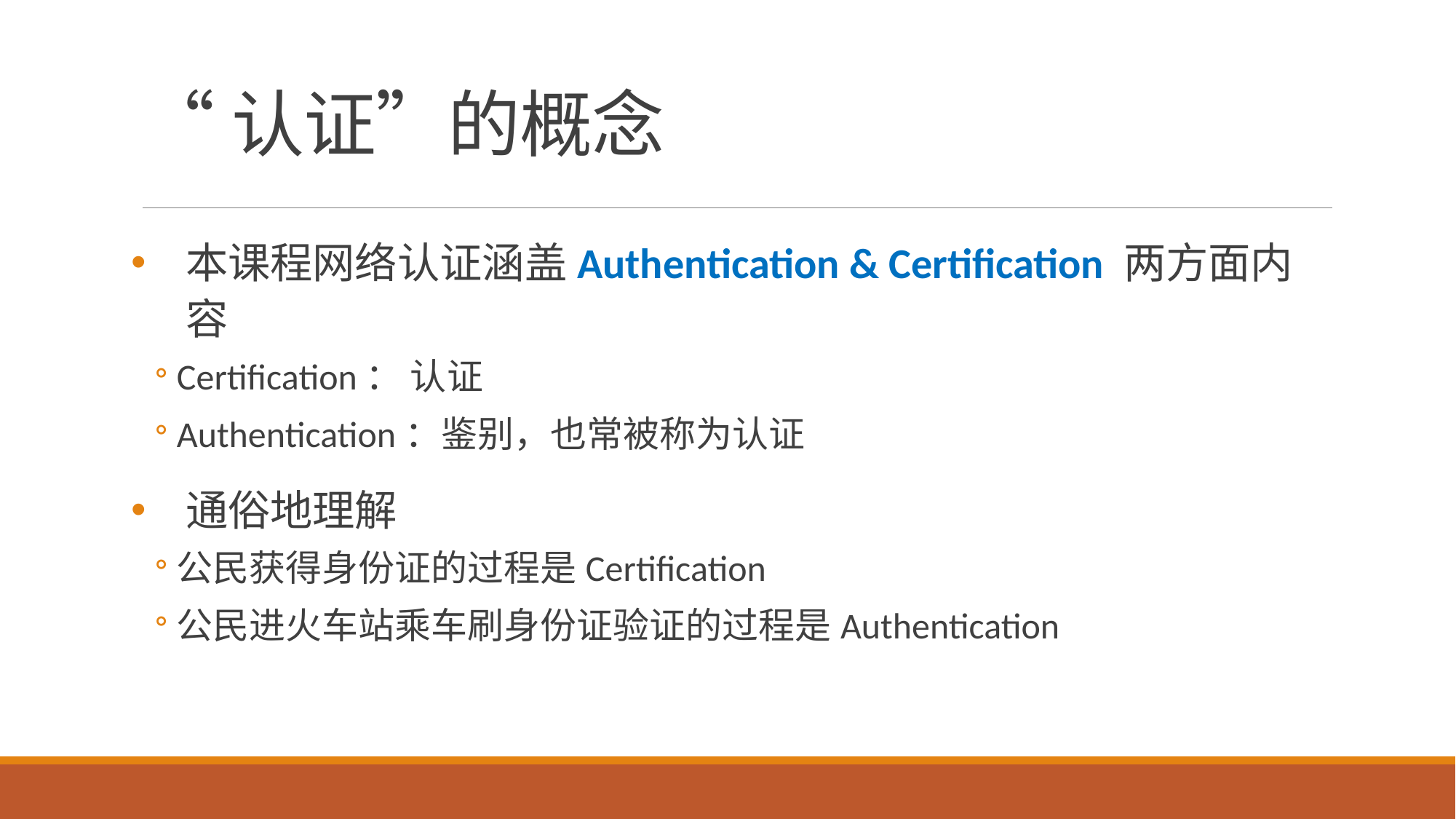

# “认证”的概念
本课程网络认证涵盖Authentication & Certification 两方面内容
Certification： 认证
Authentication：鉴别，也常被称为认证
通俗地理解
公民获得身份证的过程是Certification
公民进火车站乘车刷身份证验证的过程是Authentication